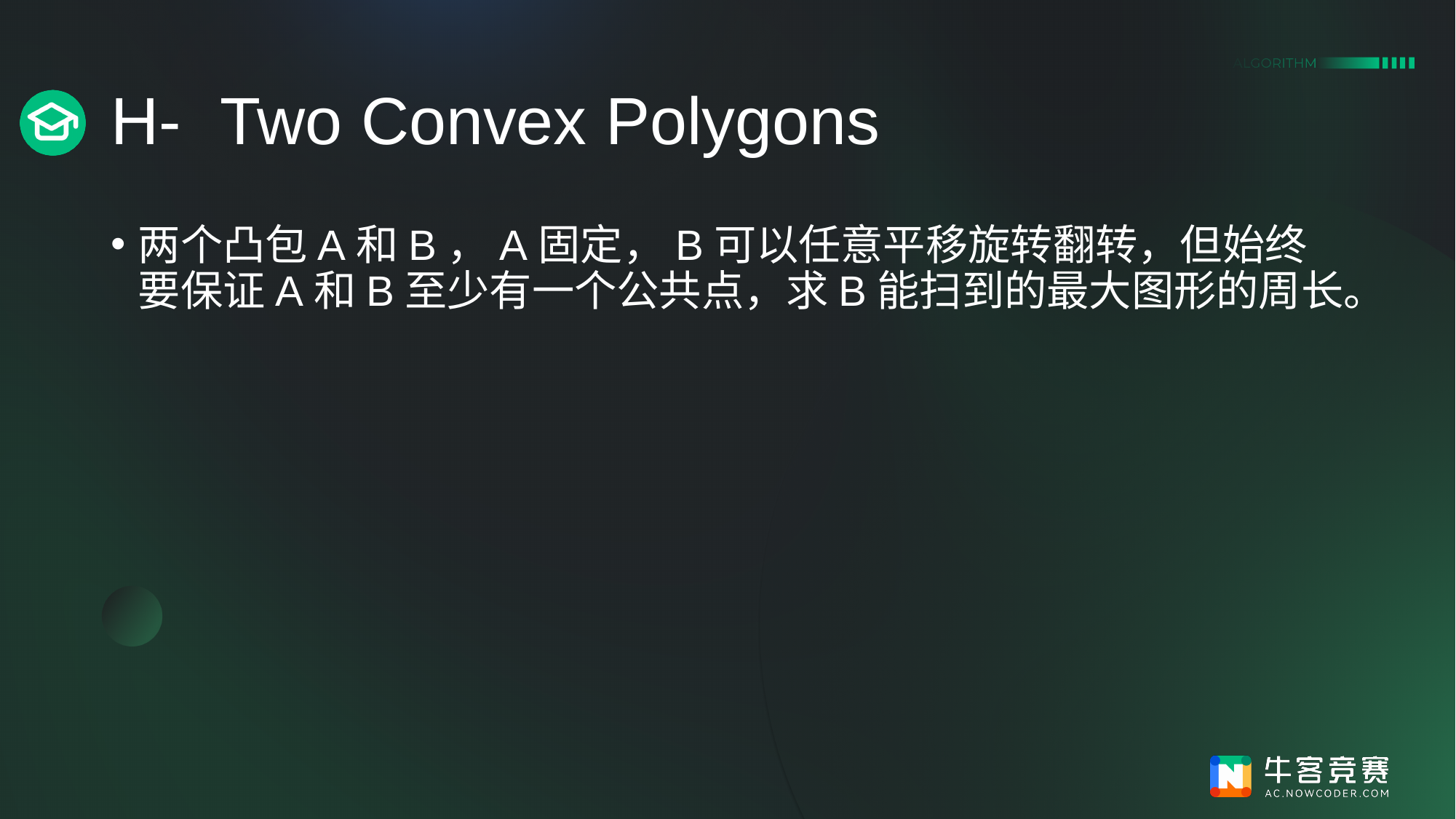

# H-	Two Convex Polygons
两个凸包A和B，A固定，B可以任意平移旋转翻转，但始终要保证A和B至少有一个公共点，求B能扫到的最大图形的周长。